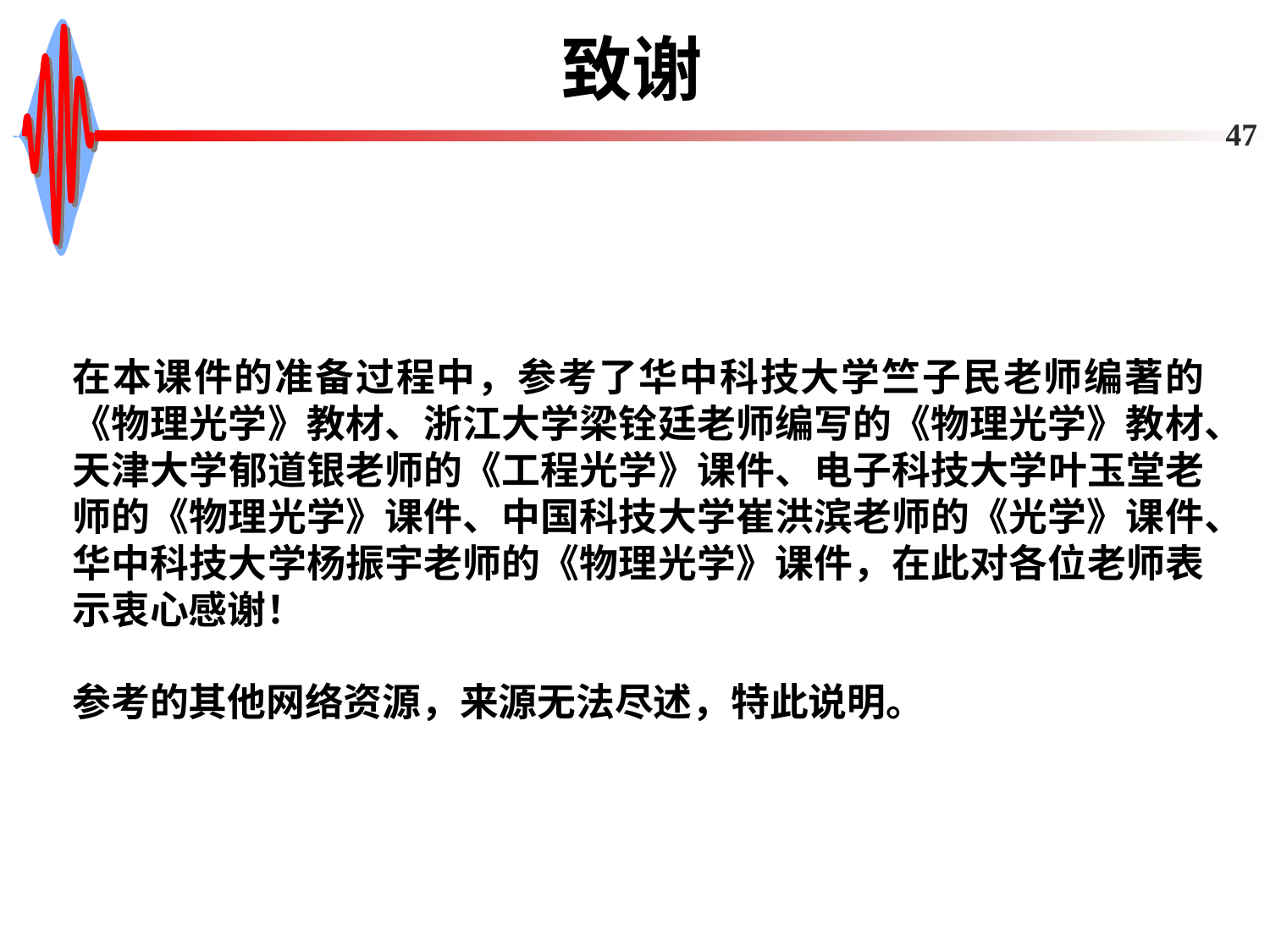

# 致谢
47
在本课件的准备过程中，参考了华中科技大学竺子民老师编著的《物理光学》教材、浙江大学梁铨廷老师编写的《物理光学》教材、天津大学郁道银老师的《工程光学》课件、电子科技大学叶玉堂老师的《物理光学》课件、中国科技大学崔洪滨老师的《光学》课件、华中科技大学杨振宇老师的《物理光学》课件，在此对各位老师表示衷心感谢！

参考的其他网络资源，来源无法尽述，特此说明。